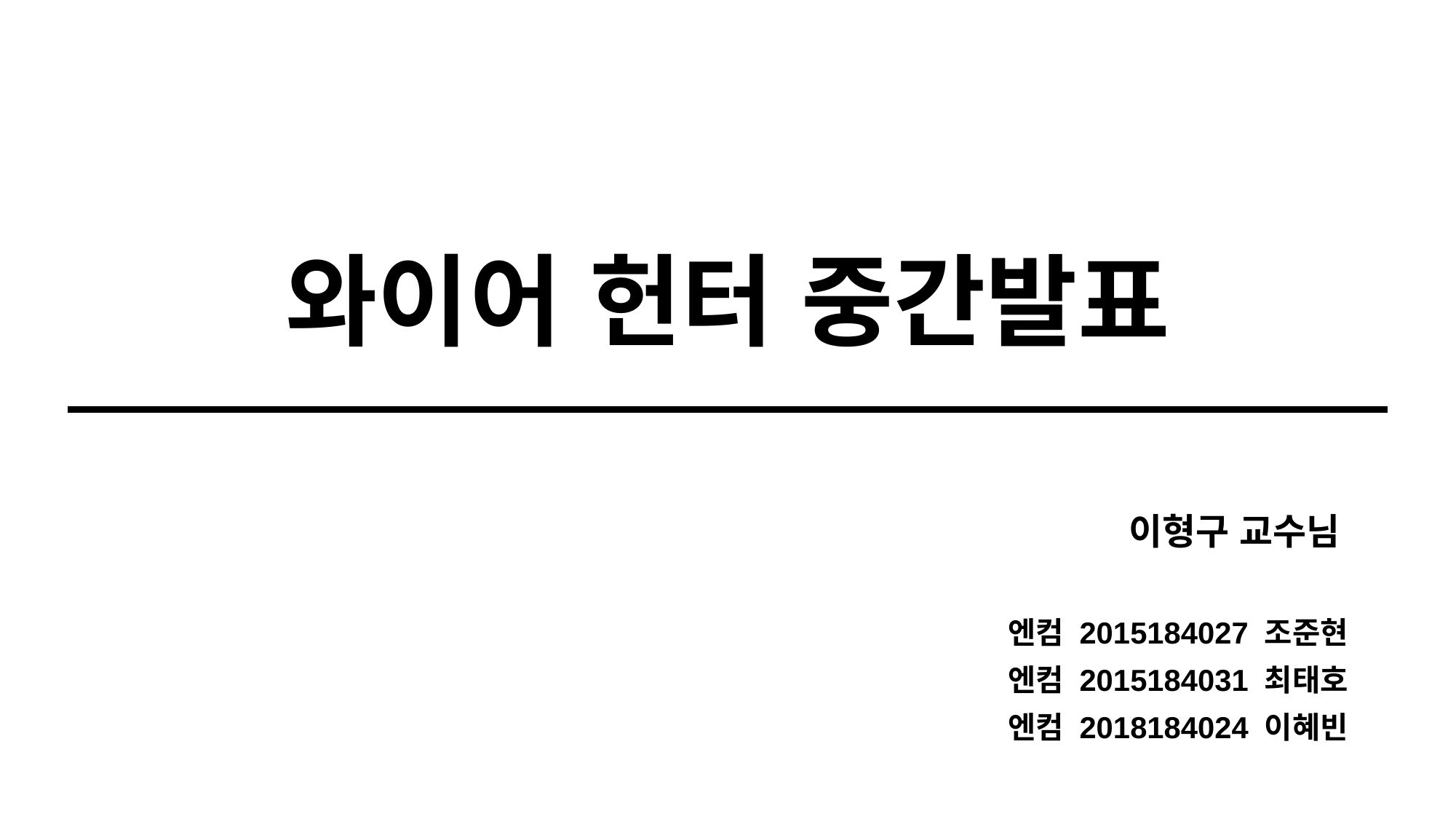

# 와이어 헌터 중간발표

이형구 교수님

엔컴 2015184027 조준현
엔컴 2015184031 최태호
엔컴 2018184024 이혜빈